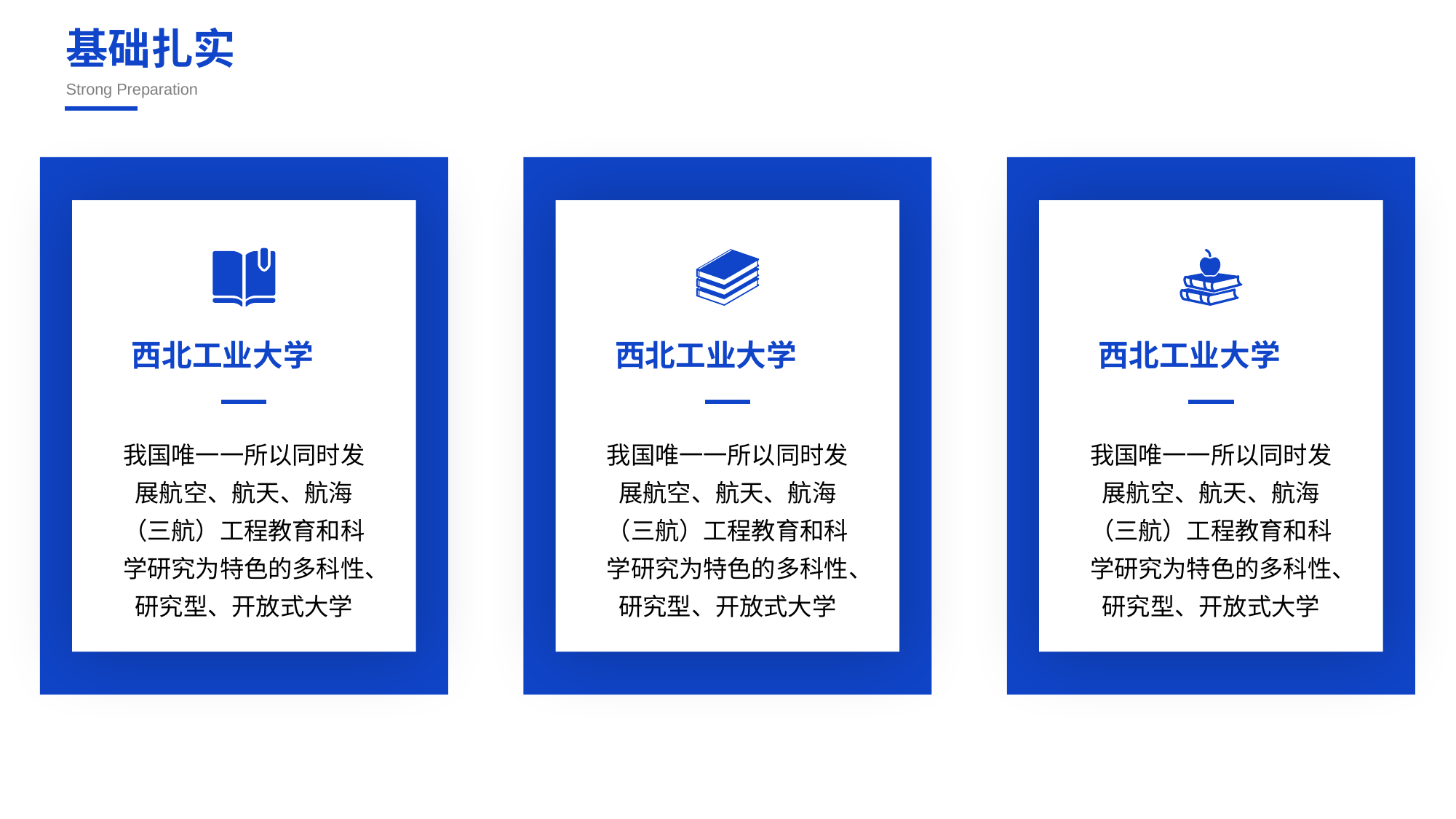

基础扎实
Strong Preparation

西北工业大学
我国唯一一所以同时发展航空、航天、航海（三航）工程教育和科学研究为特色的多科性、研究型、开放式大学
西北工业大学
我国唯一一所以同时发展航空、航天、航海（三航）工程教育和科学研究为特色的多科性、研究型、开放式大学
西北工业大学
我国唯一一所以同时发展航空、航天、航海（三航）工程教育和科学研究为特色的多科性、研究型、开放式大学
合作QQ： 243001978